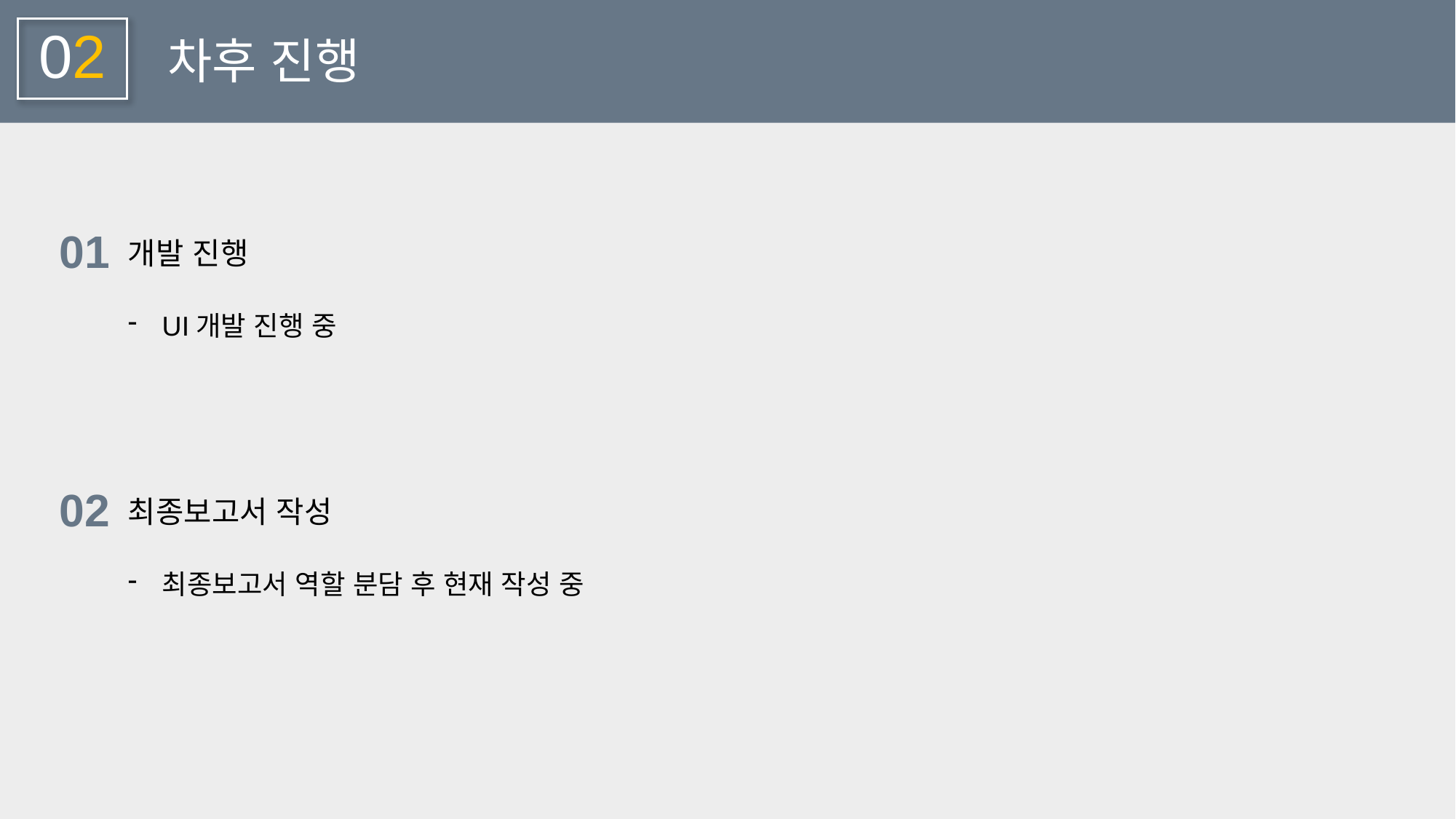

02

차후 진행
01
개발 진행
UI개발 진행 중
02
최종보고서 작성
최종보고서 역할 분담 후 현재 작성 중